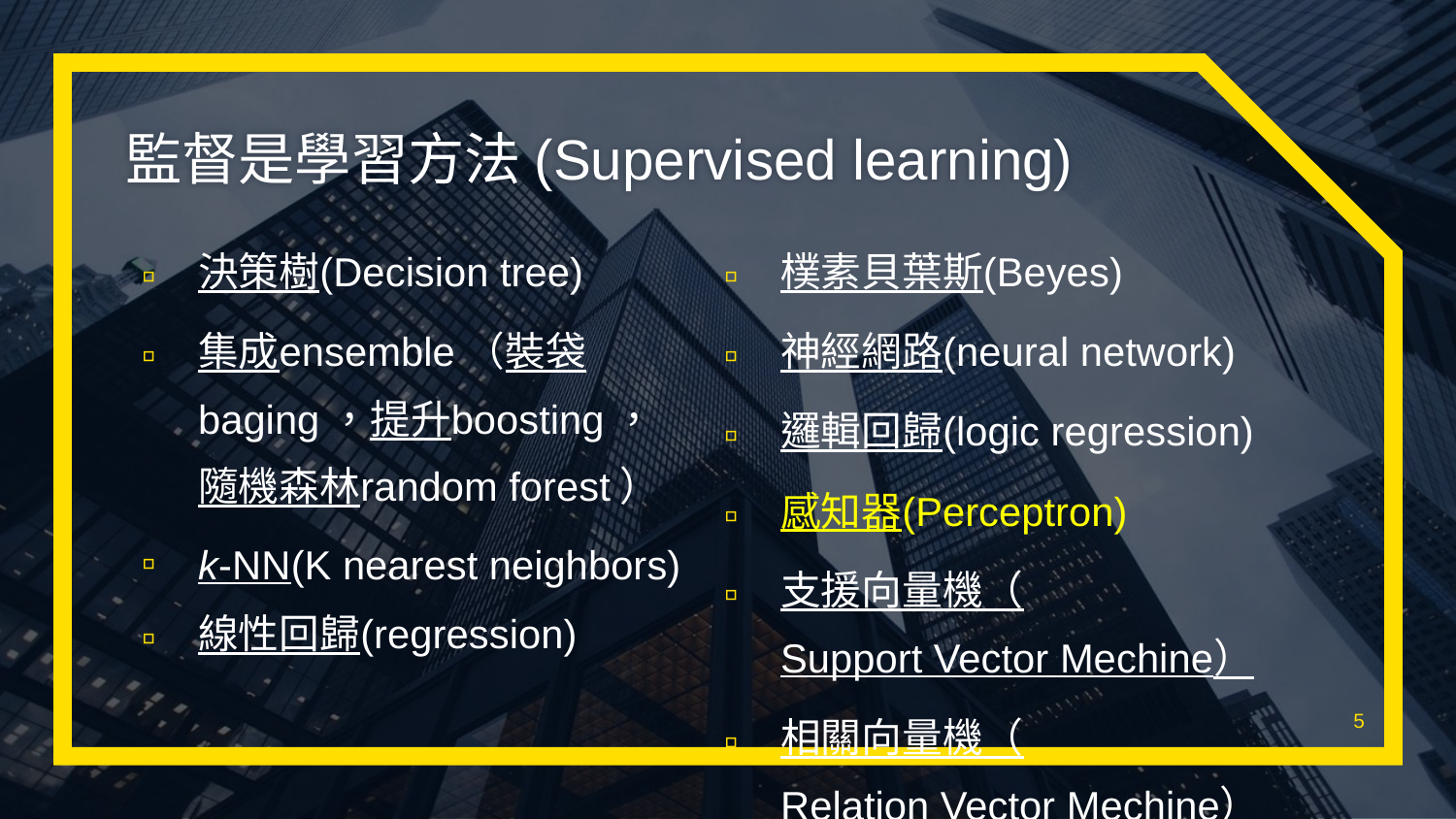

# 監督是學習方法(Supervised learning)
決策樹(Decision tree)
集成ensemble（裝袋baging，提升boosting，隨機森林random forest）
k-NN(K nearest neighbors)
線性回歸(regression)

樸素貝葉斯(Beyes)
神經網路(neural network)
邏輯回歸(logic regression)
感知器(Perceptron)
支援向量機（Support Vector Mechine）
相關向量機（Relation Vector Mechine）

5